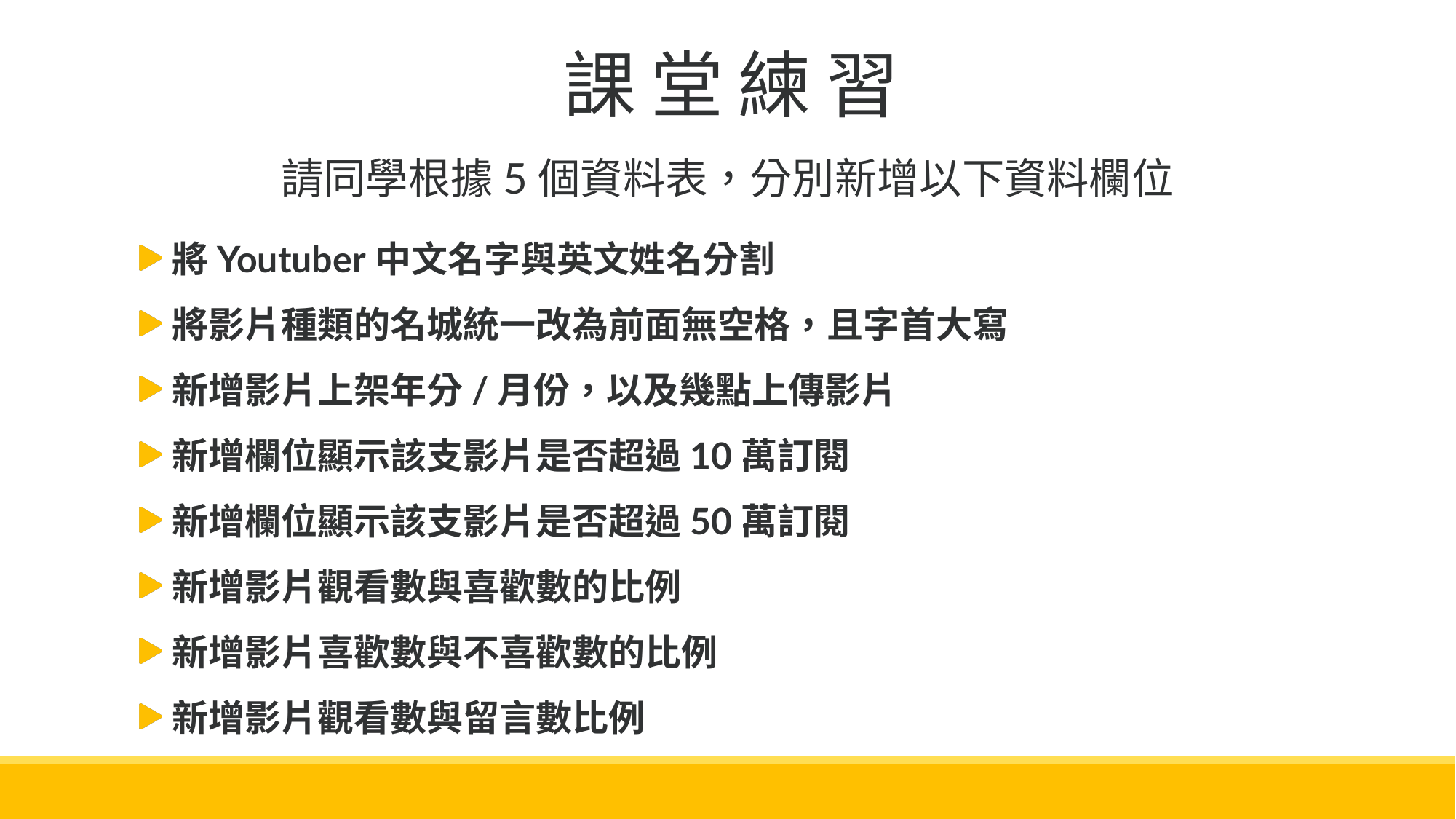

# 課 堂 練 習
請同學根據5個資料表，分別新增以下資料欄位
將Youtuber中文名字與英文姓名分割
將影片種類的名城統一改為前面無空格，且字首大寫
新增影片上架年分/月份，以及幾點上傳影片
新增欄位顯示該支影片是否超過10萬訂閱
新增欄位顯示該支影片是否超過50萬訂閱
新增影片觀看數與喜歡數的比例
新增影片喜歡數與不喜歡數的比例
新增影片觀看數與留言數比例